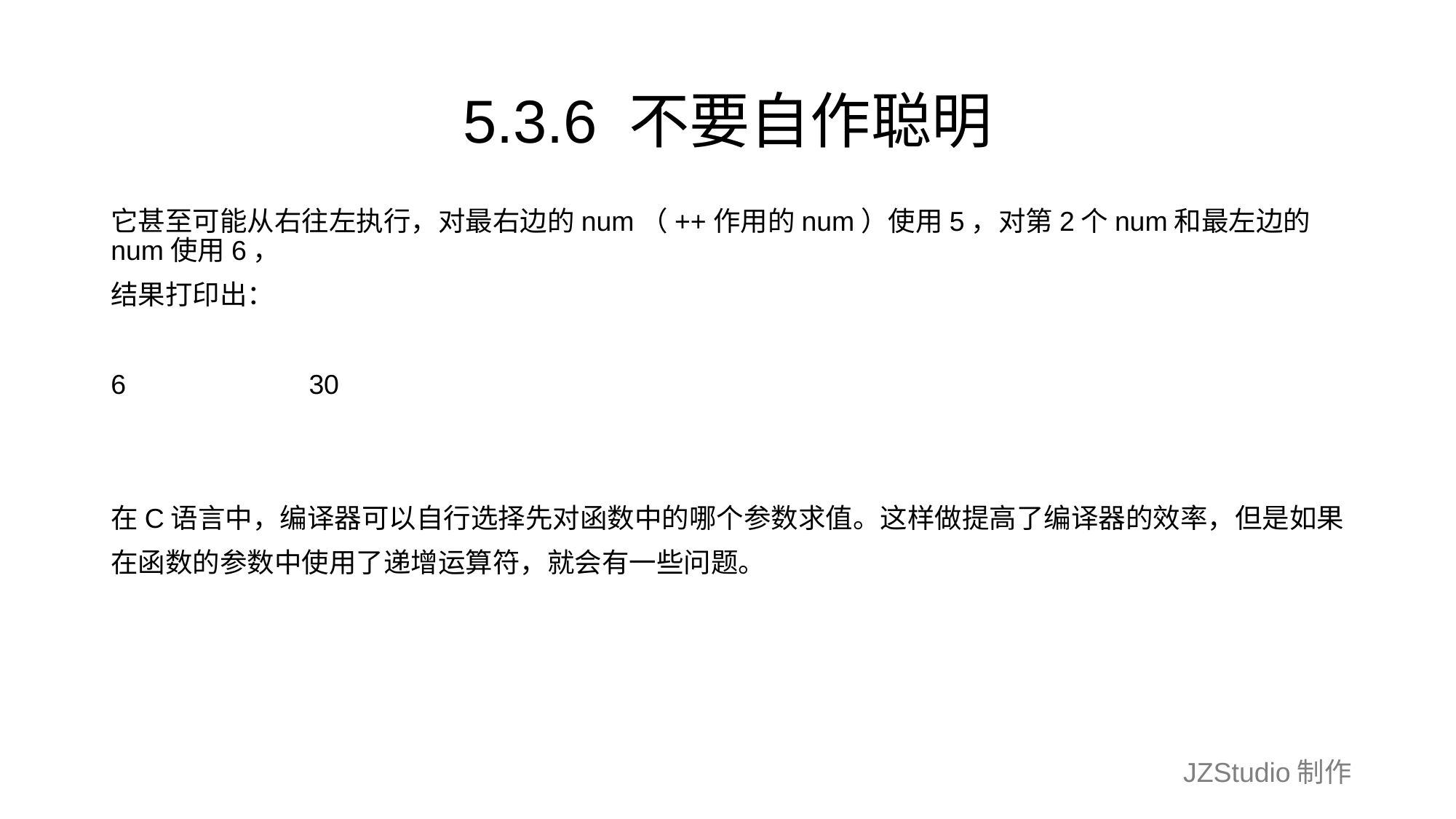

# 5.3.6 不要自作聪明
它甚至可能从右往左执行，对最右边的num（++作用的num）使用5，对第2个num和最左边的num使用6，
结果打印出：

6　　　　　　 30

在C语言中，编译器可以自行选择先对函数中的哪个参数求值。这样做提高了编译器的效率，但是如果
在函数的参数中使用了递增运算符，就会有一些问题。